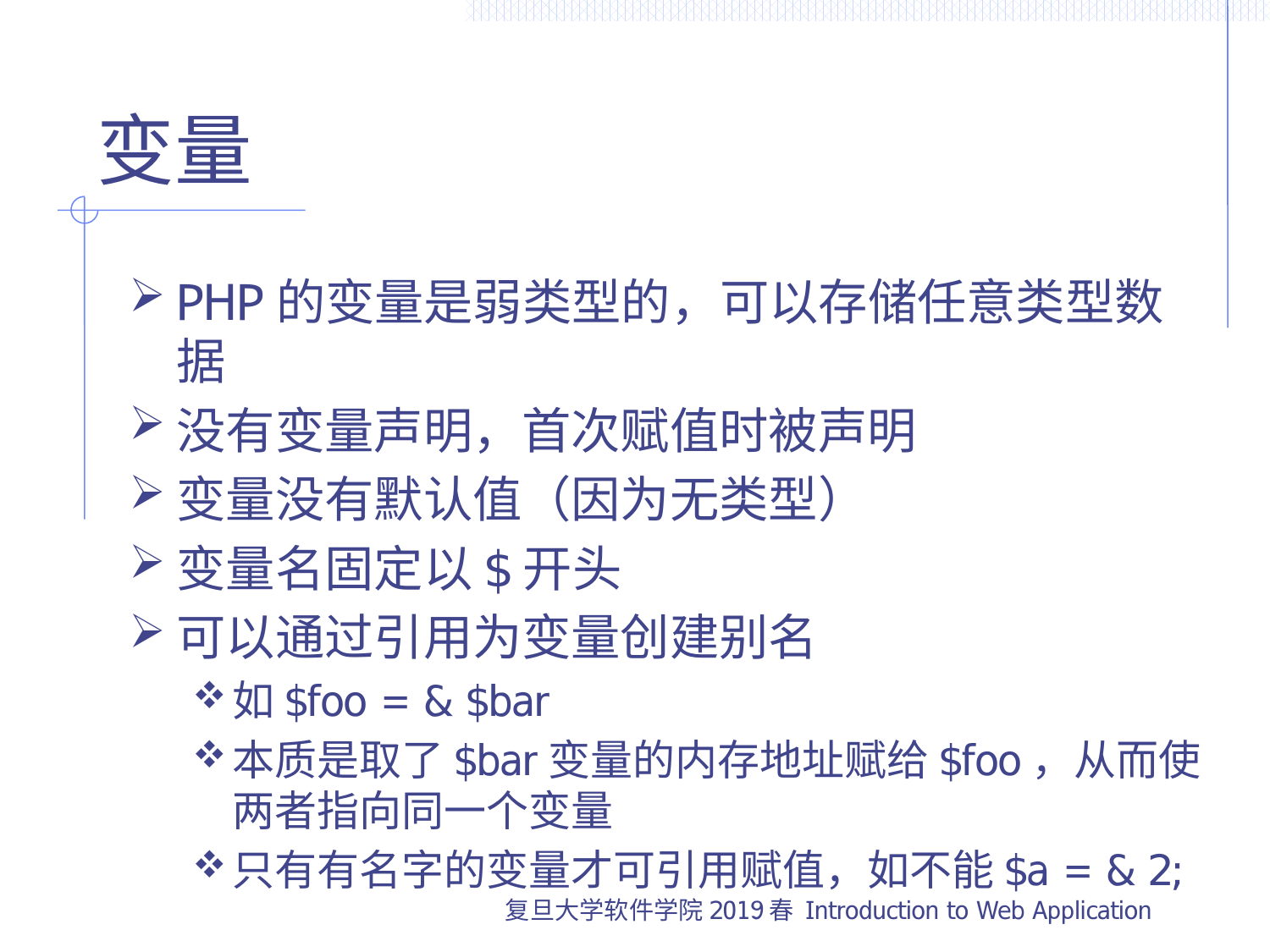

# 变量
PHP的变量是弱类型的，可以存储任意类型数据
没有变量声明，首次赋值时被声明
变量没有默认值（因为无类型）
变量名固定以$开头
可以通过引用为变量创建别名
如$foo = & $bar
本质是取了$bar变量的内存地址赋给$foo，从而使两者指向同一个变量
只有有名字的变量才可引用赋值，如不能$a = & 2;